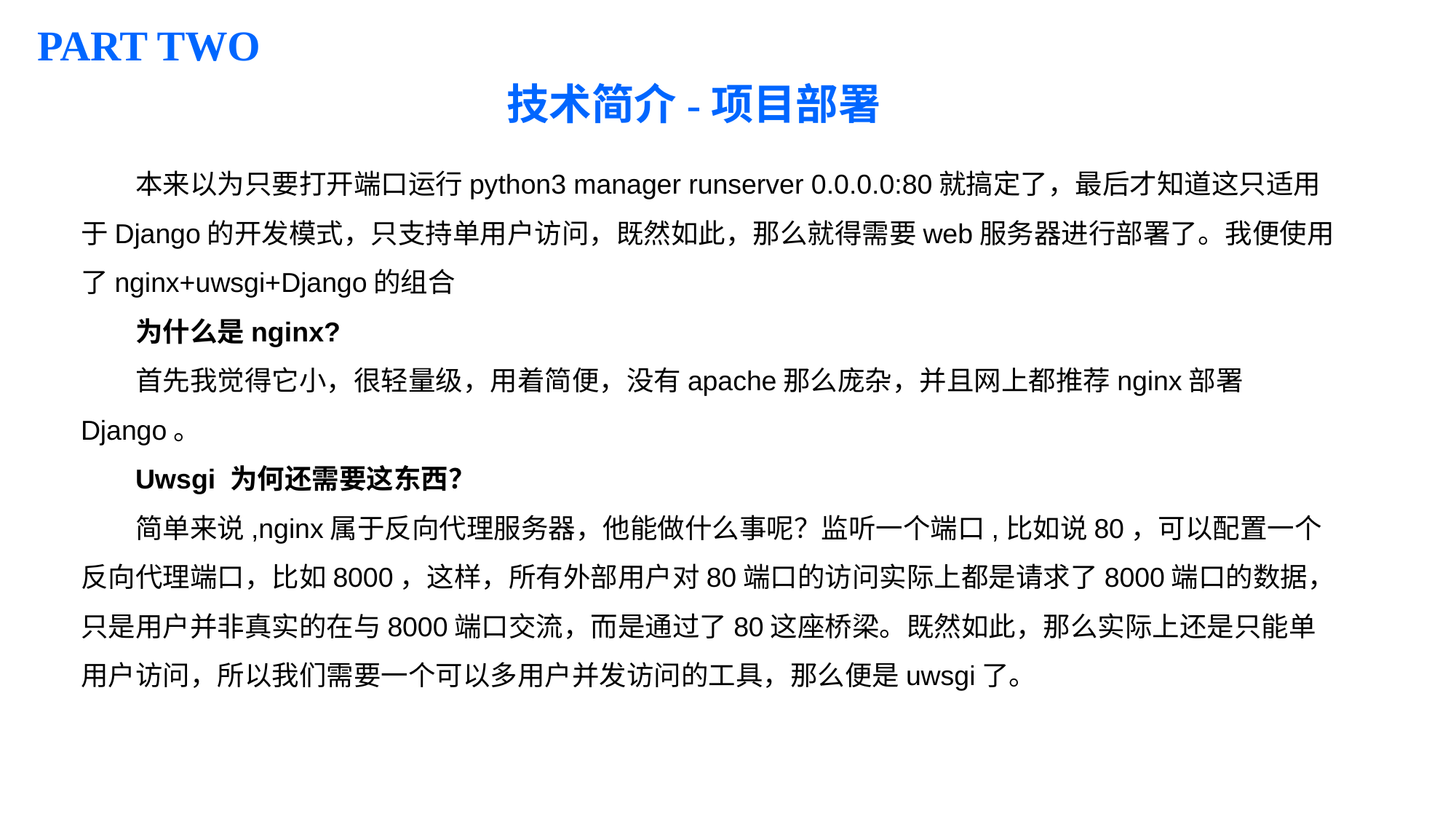

PART TWO
技术简介-项目部署
本来以为只要打开端口运行python3 manager runserver 0.0.0.0:80就搞定了，最后才知道这只适用于Django的开发模式，只支持单用户访问，既然如此，那么就得需要web服务器进行部署了。我便使用了nginx+uwsgi+Django的组合
为什么是nginx?
首先我觉得它小，很轻量级，用着简便，没有apache那么庞杂，并且网上都推荐nginx部署Django。
Uwsgi 为何还需要这东西？
简单来说,nginx属于反向代理服务器，他能做什么事呢？监听一个端口,比如说80，可以配置一个反向代理端口，比如8000，这样，所有外部用户对80端口的访问实际上都是请求了8000端口的数据，只是用户并非真实的在与8000端口交流，而是通过了80这座桥梁。既然如此，那么实际上还是只能单用户访问，所以我们需要一个可以多用户并发访问的工具，那么便是uwsgi了。